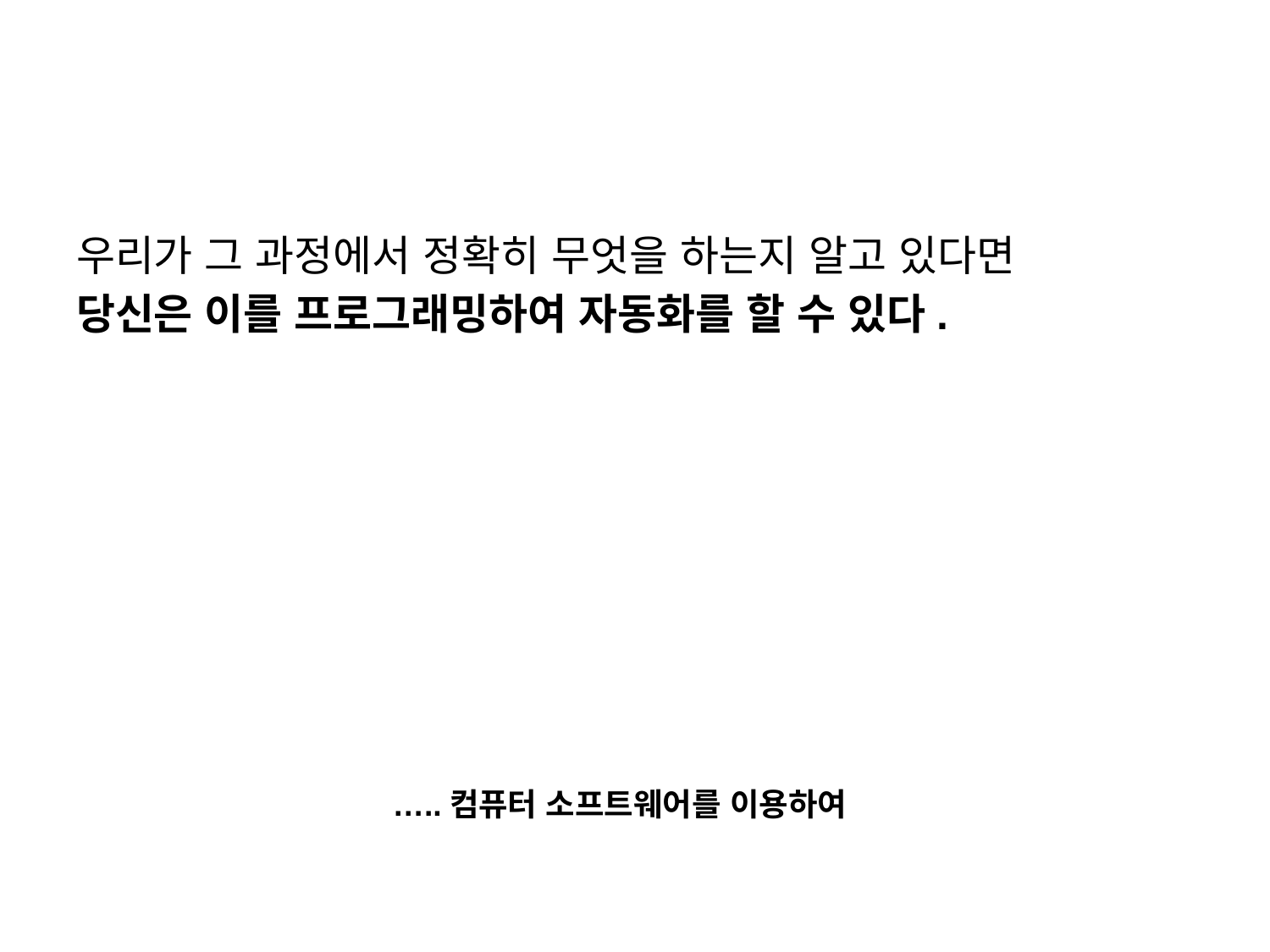

우리가 그 과정에서 정확히 무엇을 하는지 알고 있다면
당신은 이를 프로그래밍하여 자동화를 할 수 있다.
…..컴퓨터 소프트웨어를 이용하여